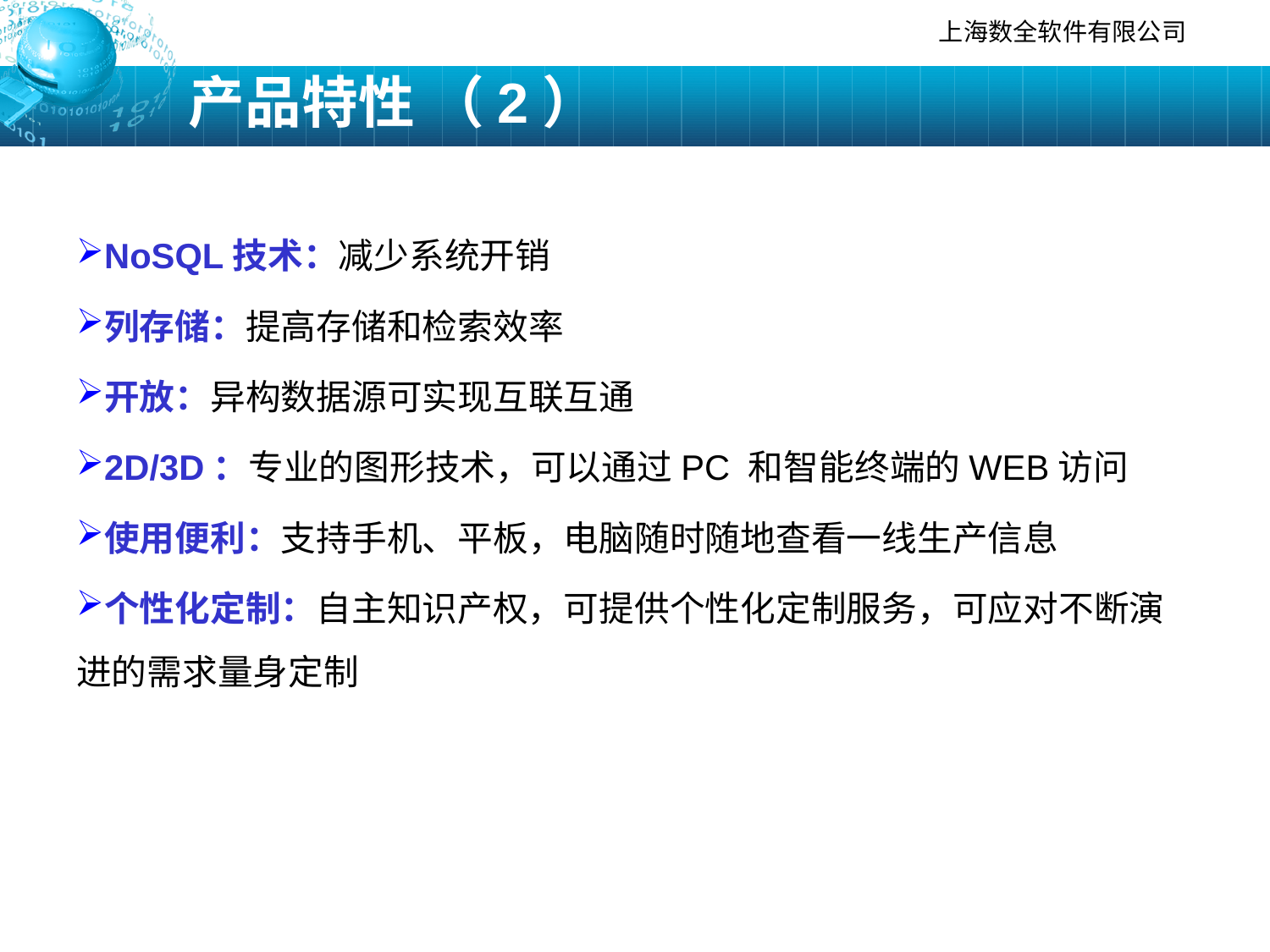

# 产品特性 （2）
NoSQL技术：减少系统开销
列存储：提高存储和检索效率
开放：异构数据源可实现互联互通
2D/3D：专业的图形技术，可以通过PC 和智能终端的WEB访问
使用便利：支持手机、平板，电脑随时随地查看一线生产信息
个性化定制：自主知识产权，可提供个性化定制服务，可应对不断演进的需求量身定制